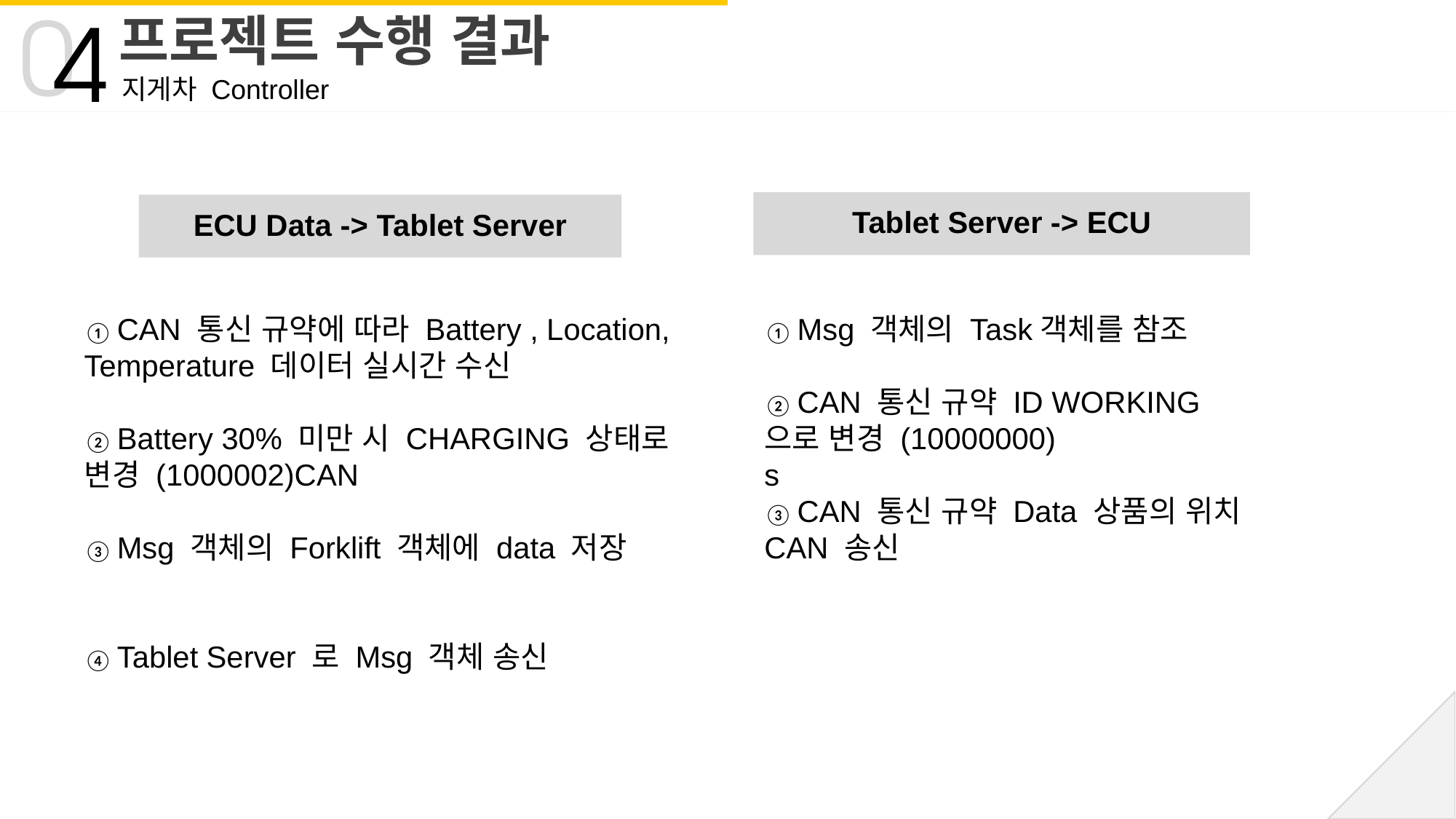

0

4
프로젝트 수행 결과
지게차 Controller
Tablet Server -> ECU
ECU Data -> Tablet Server
① CAN 통신 규약에 따라 Battery , Location, Temperature 데이터 실시간 수신

② Battery 30% 미만 시 CHARGING 상태로 변경 (1000002)CAN

③ Msg 객체의 Forklift 객체에 data 저장

④ Tablet Server 로 Msg 객체 송신
① Msg 객체의 Task객체를 참조

② CAN 통신 규약 ID WORKING 으로 변경 (10000000)
s
③ CAN 통신 규약 Data 상품의 위치
CAN 송신